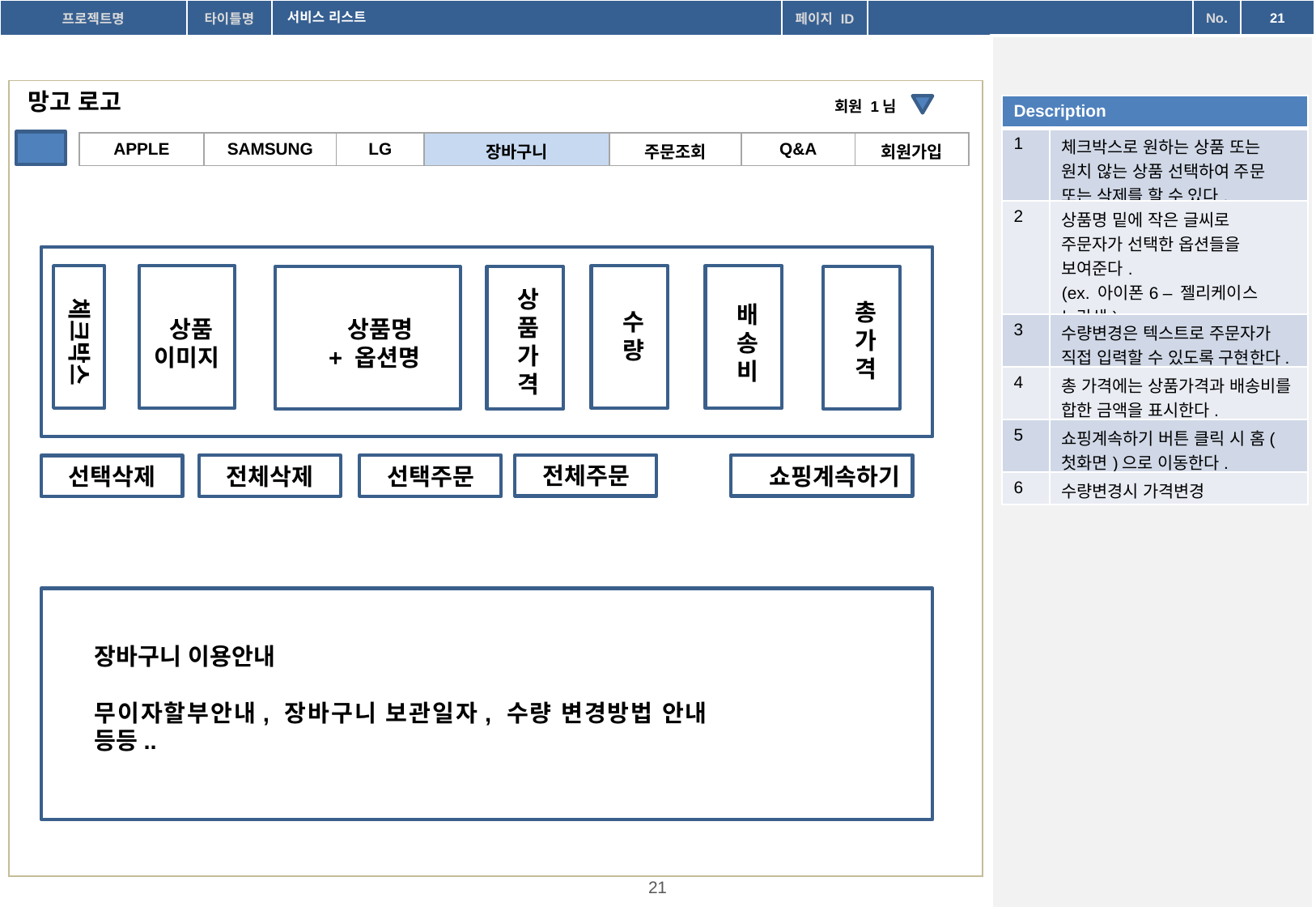

서비스 리스트

망고 로고
회원 1님

| Description |  |
| --- | --- |
| 1 | 체크박스로 원하는 상품 또는 원치 않는 상품 선택하여 주문 또는 삭제를 할 수 있다. |
| 2 | 상품명 밑에 작은 글씨로 주문자가 선택한 옵션들을 보여준다. (ex. 아이폰6 – 젤리케이스 노란색) |
| 3 | 수량변경은 텍스트로 주문자가 직접 입력할 수 있도록 구현한다. |
| 4 | 총 가격에는 상품가격과 배송비를 합한 금액을 표시한다. |
| 5 | 쇼핑계속하기 버튼 클릭 시 홈(첫화면)으로 이동한다. |
| 6 | 수량변경시 가격변경 |

| APPLE | SAMSUNG | LG | 장바구니 | 주문조회 | Q&A | 회원가입 |
| --- | --- | --- | --- | --- | --- | --- |

체크박스
상품가격
총가격
배
송
비
`
수량
`
`
상품
이미지
상품명
+ 옵션명

전체주문

전체삭제

선택주문

선택삭제
쇼핑계속하기

장바구니 이용안내

무이자할부안내, 장바구니 보관일자, 수량 변경방법 안내 등등..